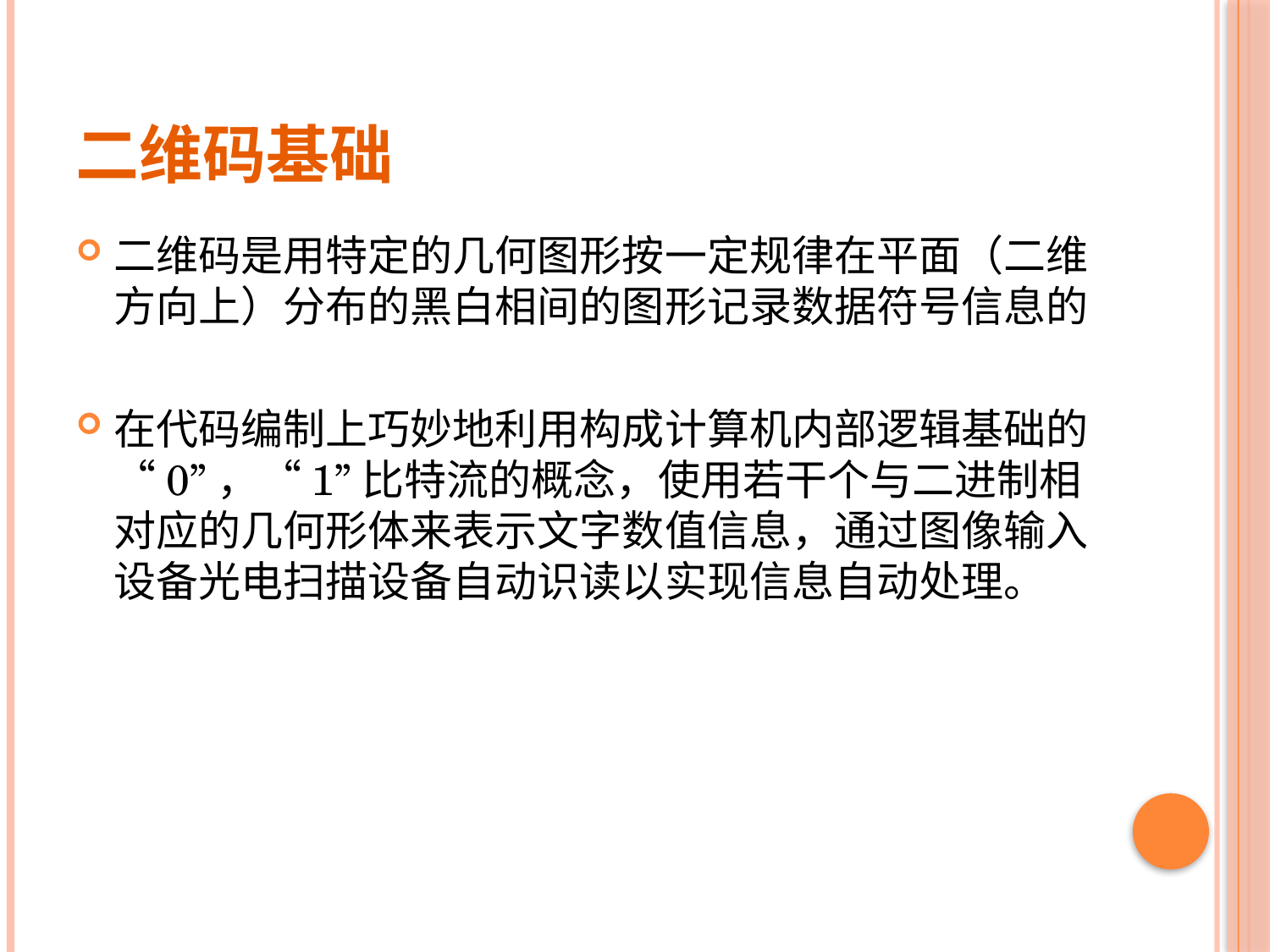

# 二维码基础
二维码是用特定的几何图形按一定规律在平面（二维方向上）分布的黑白相间的图形记录数据符号信息的

在代码编制上巧妙地利用构成计算机内部逻辑基础的“0”，“1”比特流的概念，使用若干个与二进制相对应的几何形体来表示文字数值信息，通过图像输入设备光电扫描设备自动识读以实现信息自动处理。